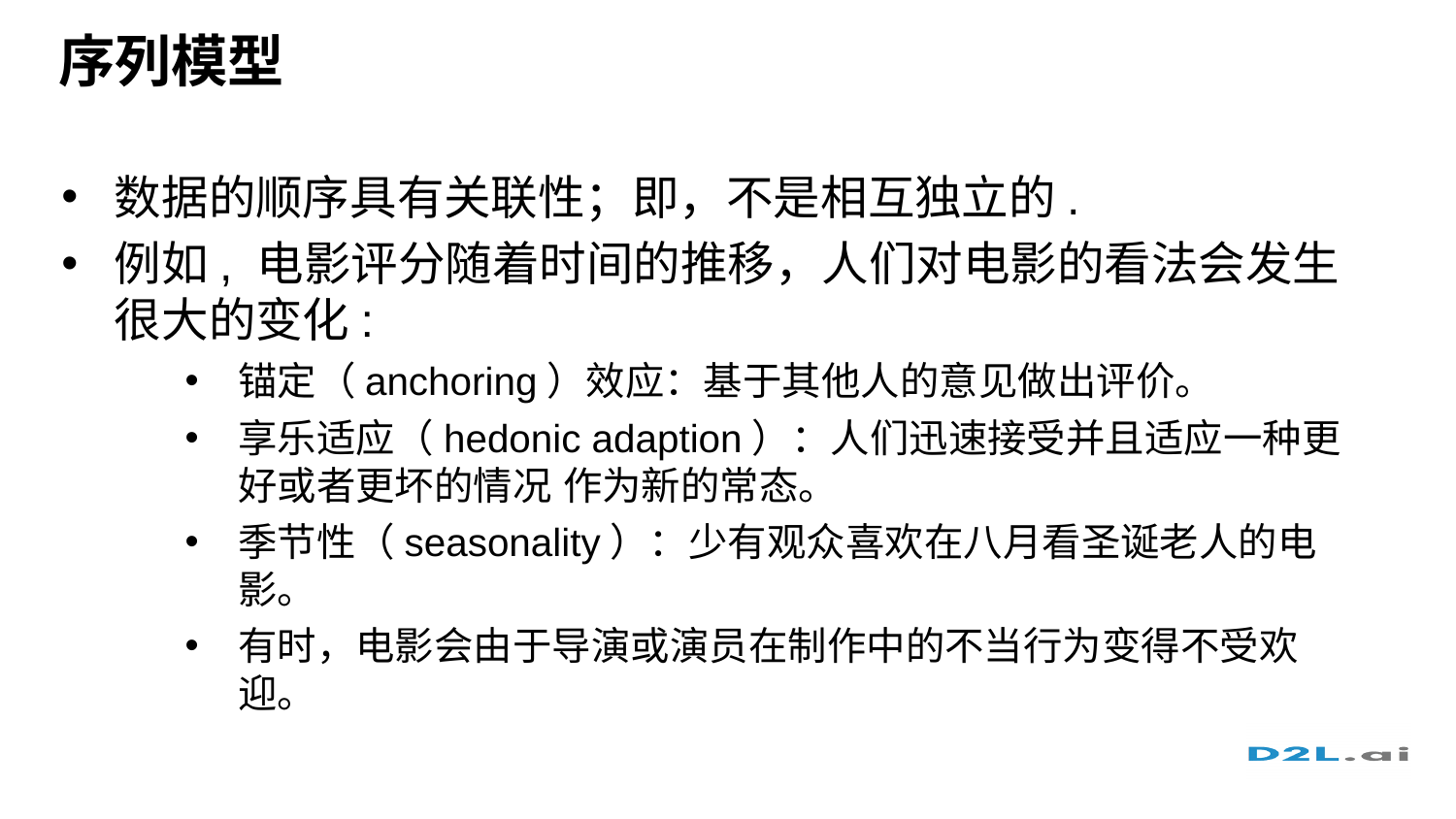

# 序列模型
数据的顺序具有关联性；即，不是相互独立的.
例如, 电影评分随着时间的推移，人们对电影的看法会发生很大的变化:
锚定（anchoring）效应：基于其他人的意见做出评价。
享乐适应（hedonic adaption）：人们迅速接受并且适应一种更好或者更坏的情况 作为新的常态。
季节性（seasonality）：少有观众喜欢在八月看圣诞老人的电影。
有时，电影会由于导演或演员在制作中的不当行为变得不受欢迎。